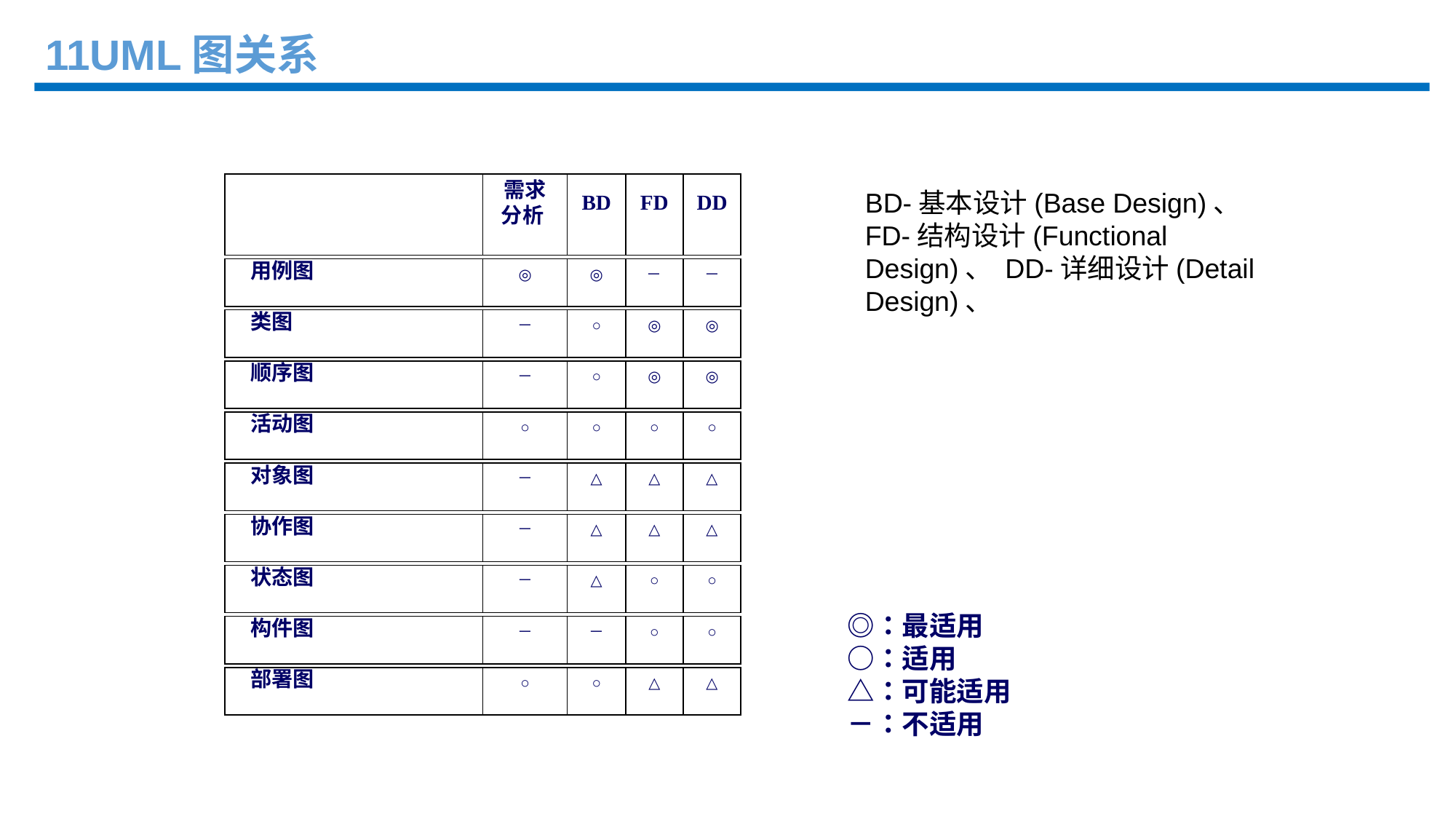

11UML图关系

需求分析

BD

FD

DD

  用例图

◎

◎

－

－

  类图

－

○

◎

◎

  顺序图

－

○

◎

◎

  活动图

○

○

○

○

  对象图

－

△

△

△

  协作图

－

△

△

△

  状态图

－

△

○

○

  构件图

－

－

○

○

  部署图

○

○

△

△

BD-基本设计(Base Design)、
FD-结构设计(Functional Design)、 DD-详细设计(Detail Design)、
　◎：最适用
　○：适用
　△：可能适用
　－：不适用